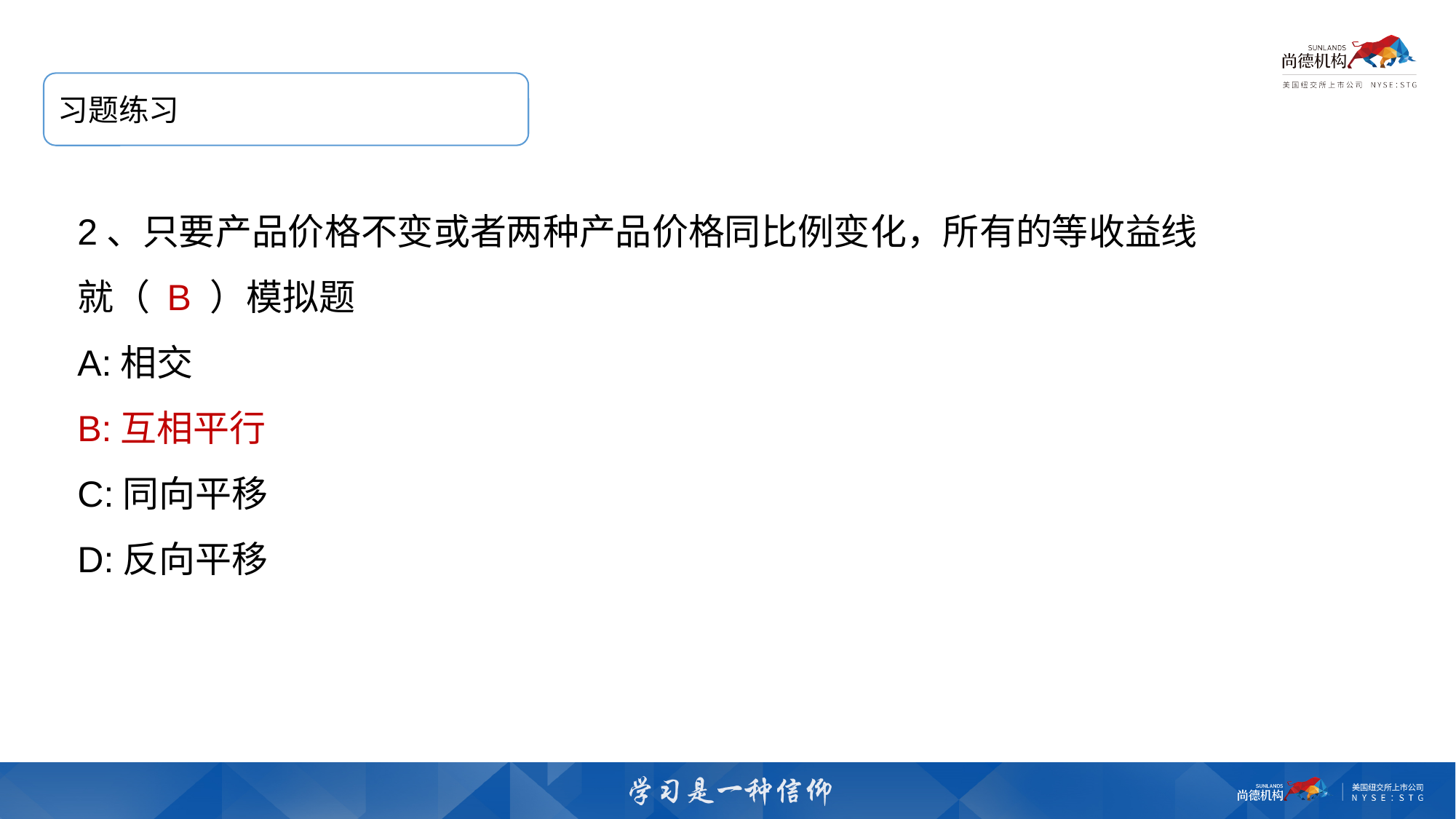

习题练习
2、只要产品价格不变或者两种产品价格同比例变化，所有的等收益线就（ B ）模拟题
A:相交
B:互相平行
C:同向平移
D:反向平移